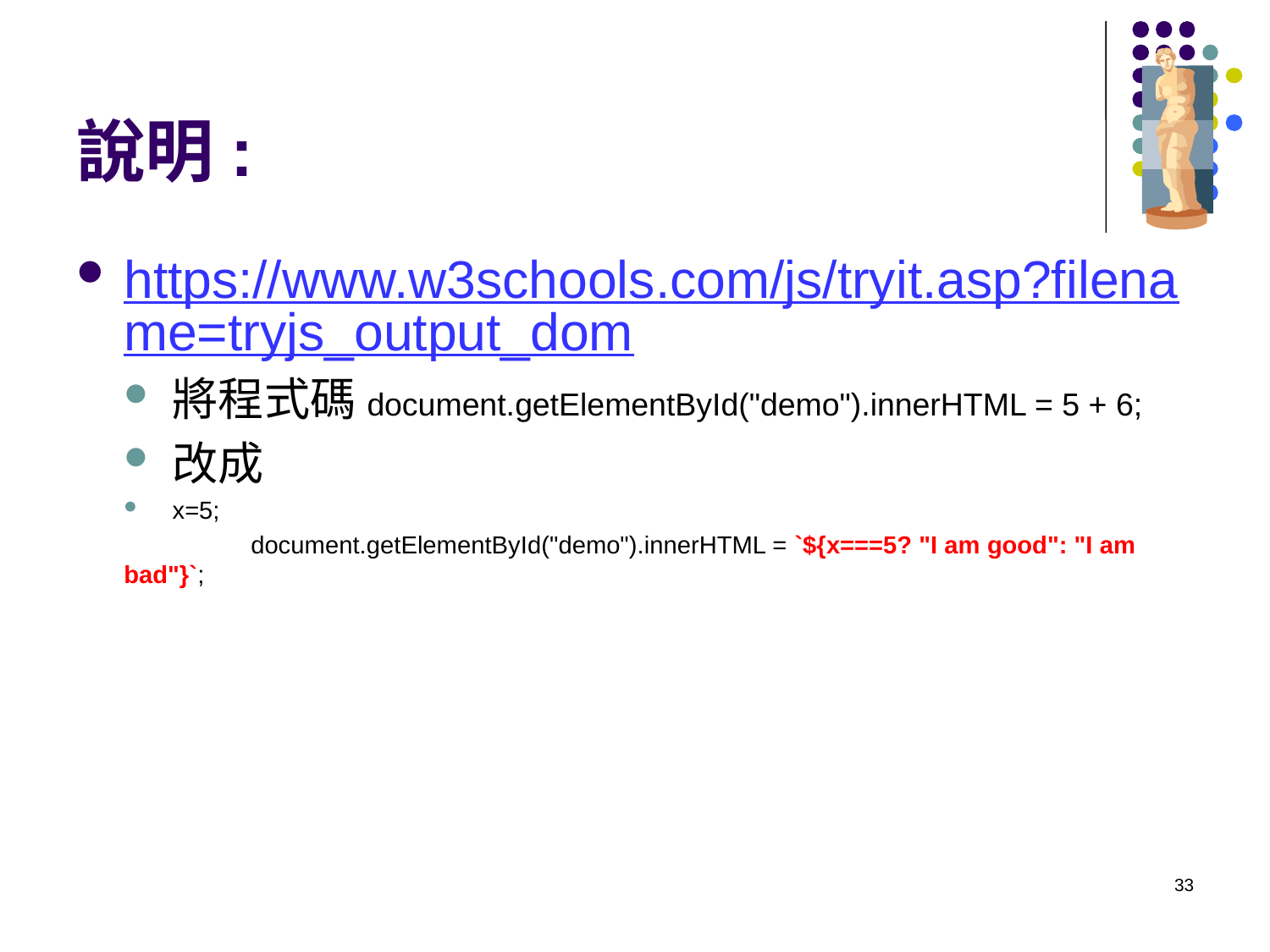

# 說明:
https://www.w3schools.com/js/tryit.asp?filename=tryjs_output_dom
將程式碼document.getElementById("demo").innerHTML = 5 + 6;
改成
x=5;
	document.getElementById("demo").innerHTML = `${x===5? "I am good": "I am bad"}`;
33